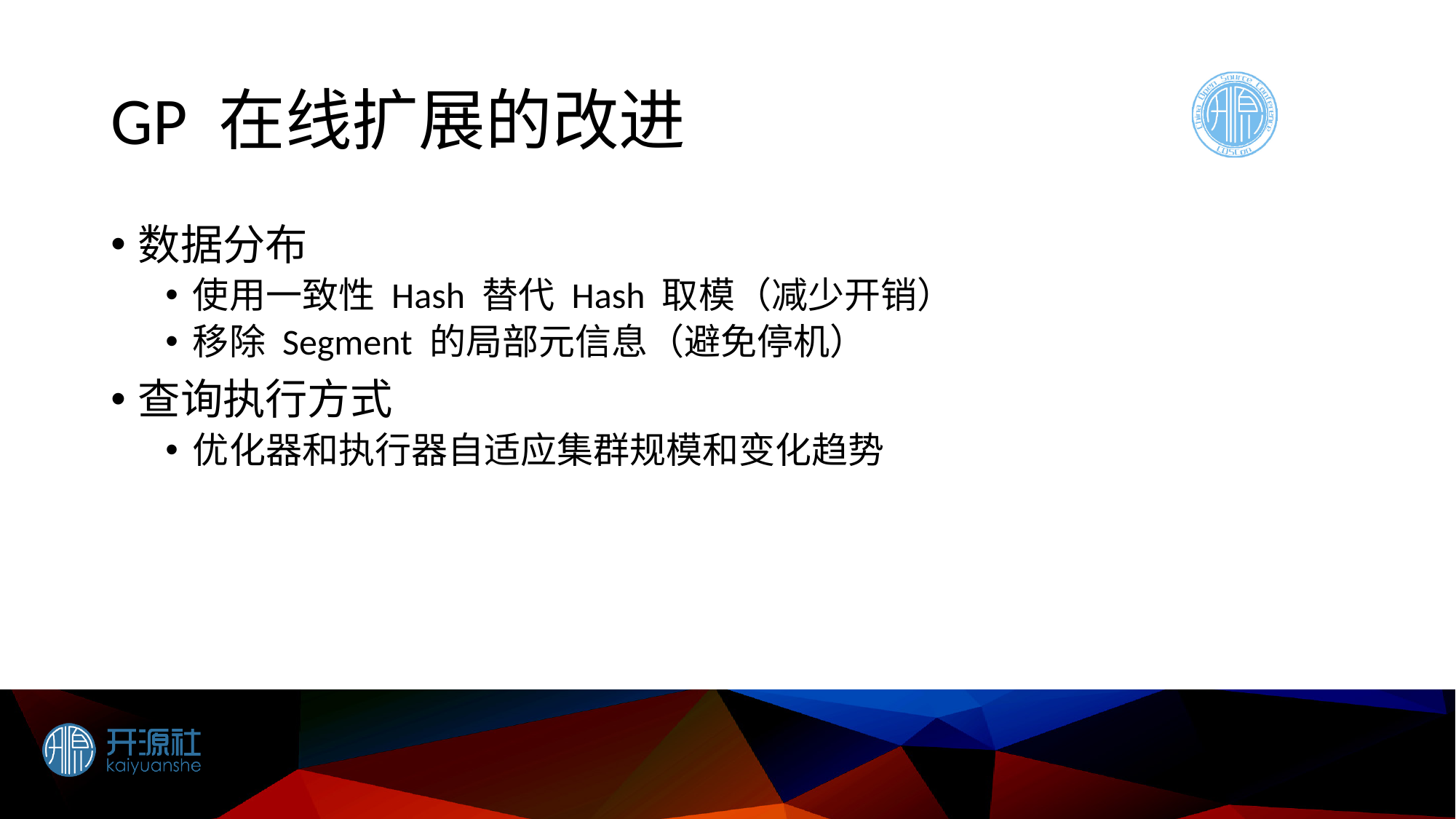

# GP 在线扩展的改进
数据分布
使用一致性 Hash 替代 Hash 取模（减少开销）
移除 Segment 的局部元信息（避免停机）
查询执行方式
优化器和执行器自适应集群规模和变化趋势